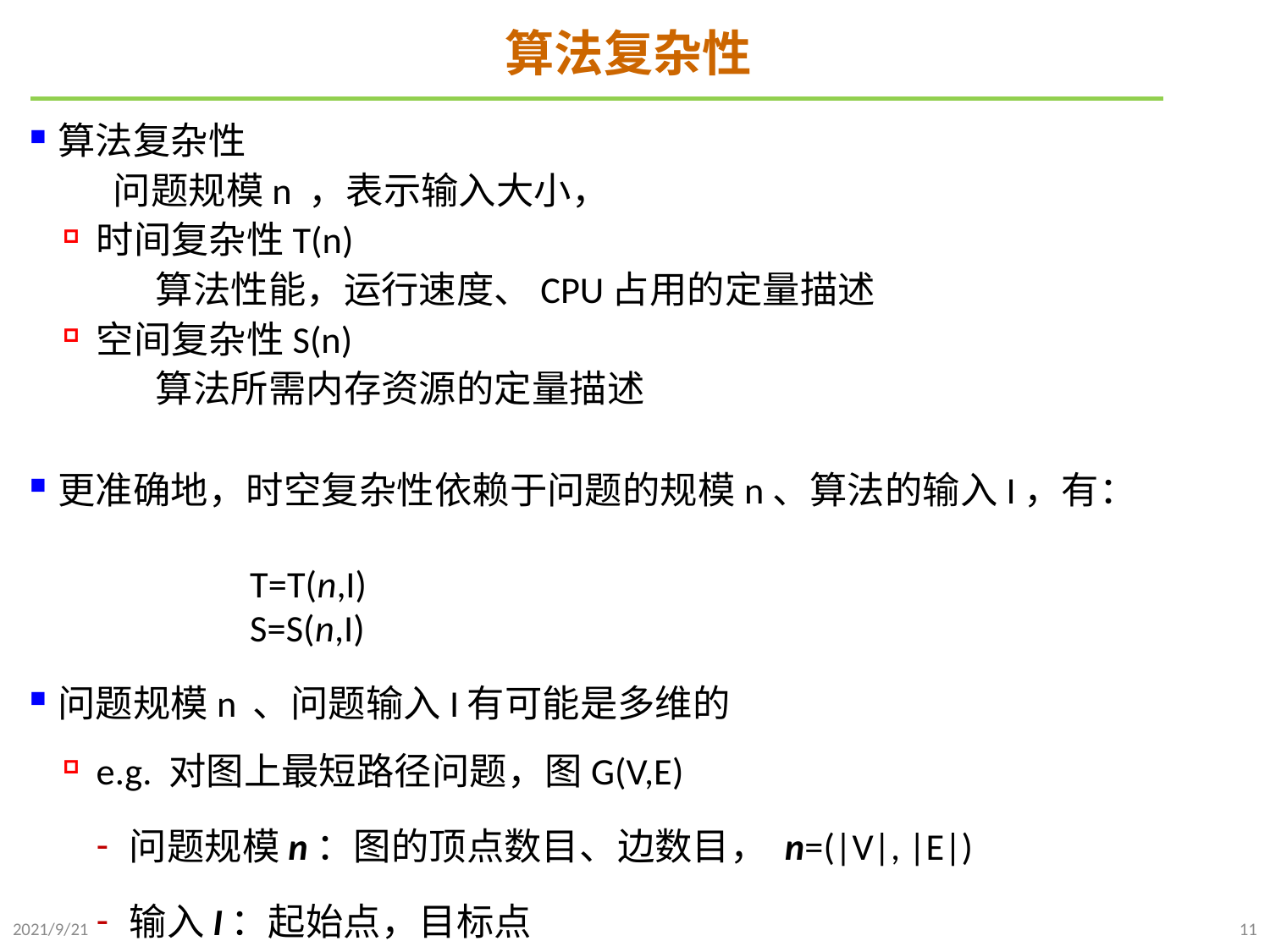

# 算法复杂性
算法复杂性
     问题规模n ，表示输入大小，
时间复杂性T(n)
          算法性能，运行速度、CPU占用的定量描述
空间复杂性S(n)
          算法所需内存资源的定量描述

更准确地，时空复杂性依赖于问题的规模n、算法的输入I，有：
                          T=T(n,I)
                          S=S(n,I)
问题规模n 、问题输入I有可能是多维的
e.g. 对图上最短路径问题，图G(V,E)
问题规模n：图的顶点数目、边数目， n=(|V|, |E|)
输入I：起始点，目标点

2021/9/21
11